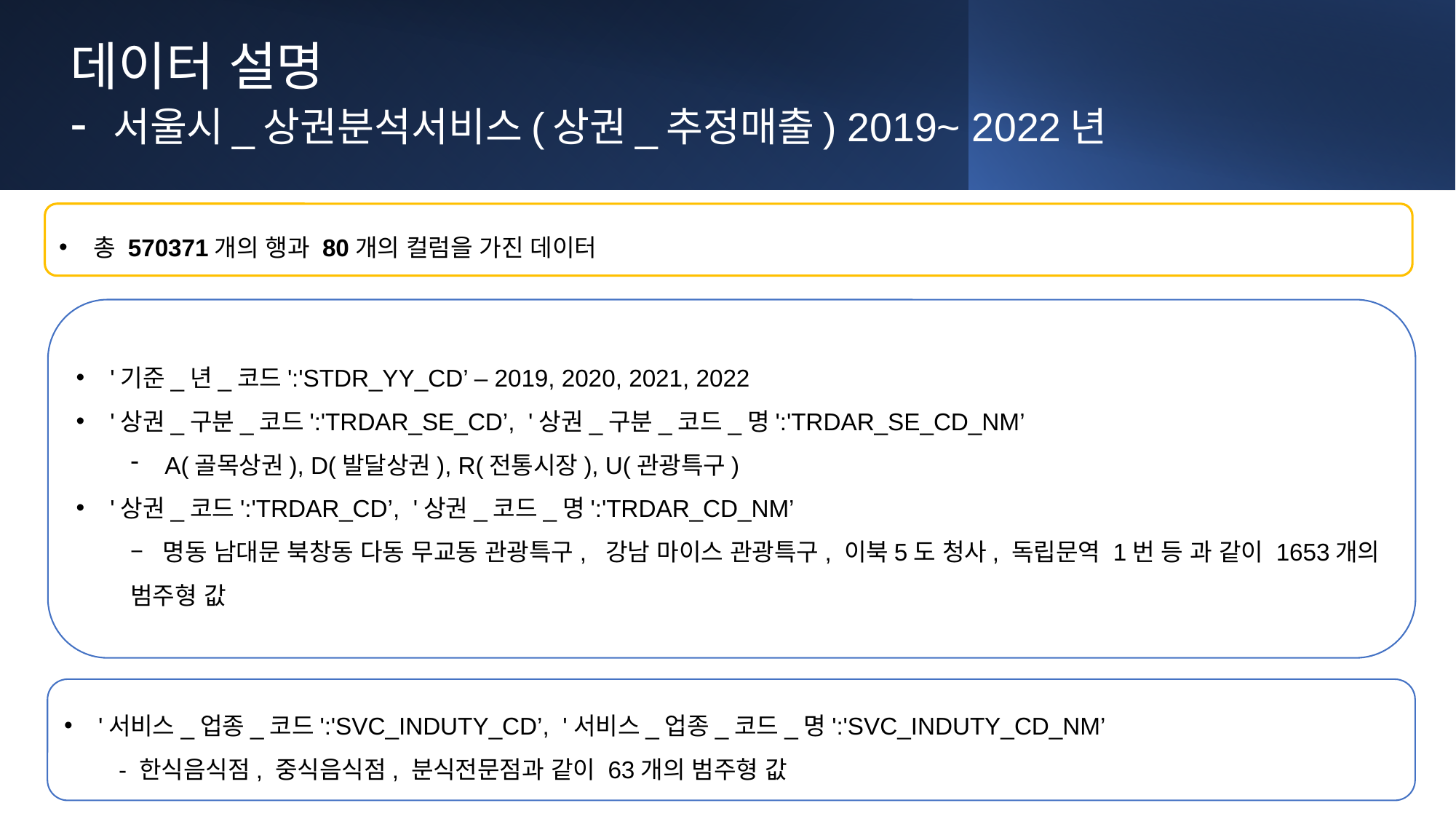

# 데이터 설명 - 서울시_상권분석서비스(상권_추정매출) 2019~ 2022년
총 570371개의 행과 80개의 컬럼을 가진 데이터
'기준_년_코드':'STDR_YY_CD’ – 2019, 2020, 2021, 2022
'상권_구분_코드':'TRDAR_SE_CD’,  '상권_구분_코드_명':'TRDAR_SE_CD_NM’
A(골목상권), D(발달상권), R(전통시장), U(관광특구)
'상권_코드':'TRDAR_CD’,  '상권_코드_명':'TRDAR_CD_NM’
–  명동 남대문 북창동 다동 무교동 관광특구,  강남 마이스 관광특구, 이북5도 청사, 독립문역 1번 등 과 같이 1653개의 범주형 값
'서비스_업종_코드':'SVC_INDUTY_CD’,  '서비스_업종_코드_명':'SVC_INDUTY_CD_NM’
- 한식음식점, 중식음식점, 분식전문점과 같이 63개의 범주형 값